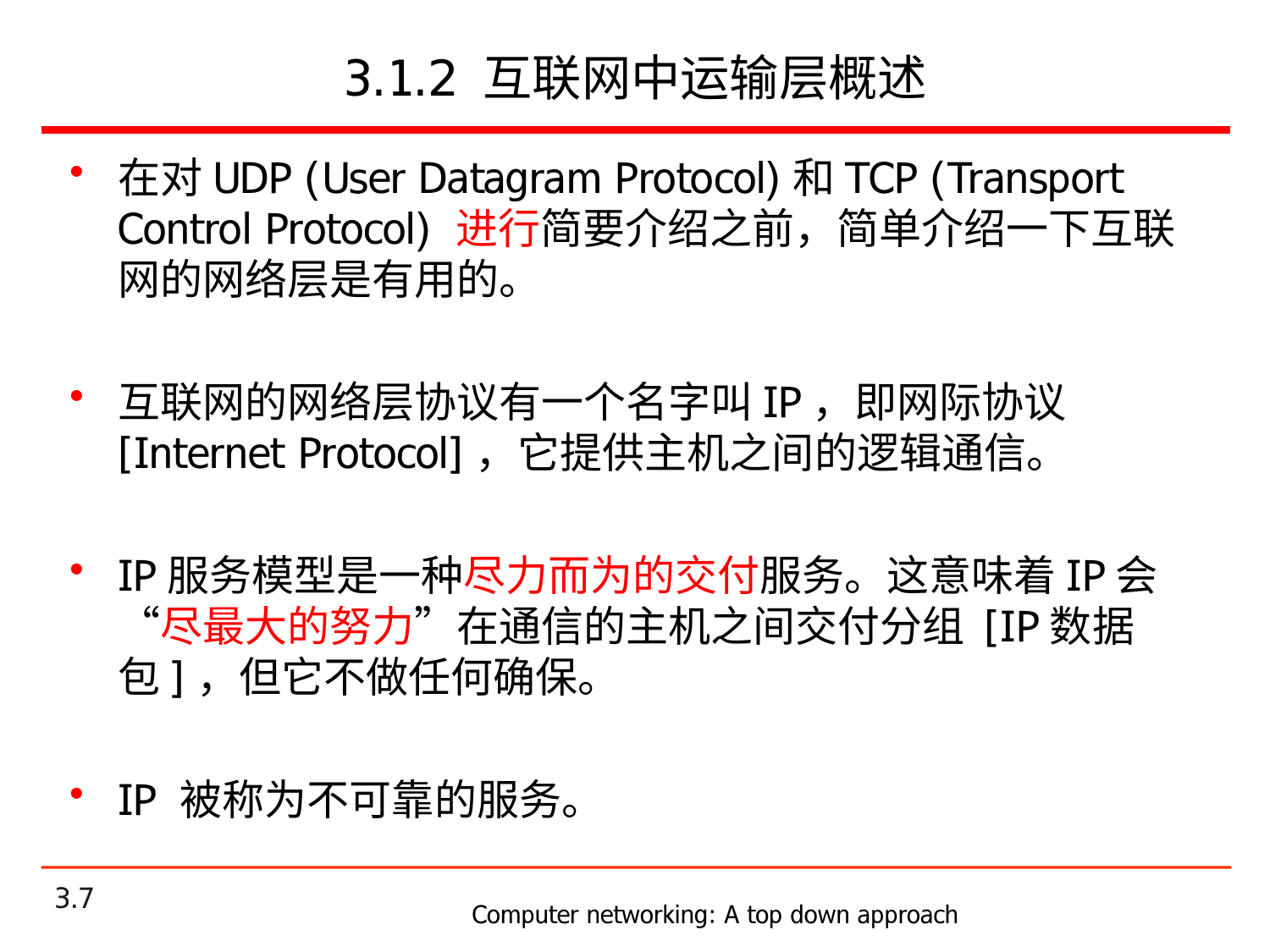

# 3.1.2 互联网中运输层概述
在对UDP (User Datagram Protocol)和TCP (Transport Control Protocol) 进行简要介绍之前，简单介绍一下互联网的网络层是有用的。

互联网的网络层协议有一个名字叫IP，即网际协议[Internet Protocol]，它提供主机之间的逻辑通信。

IP服务模型是一种尽力而为的交付服务。这意味着IP会“尽最大的努力”在通信的主机之间交付分组 [IP数据包]，但它不做任何确保。

IP 被称为不可靠的服务。

Computer networking: A top down approach